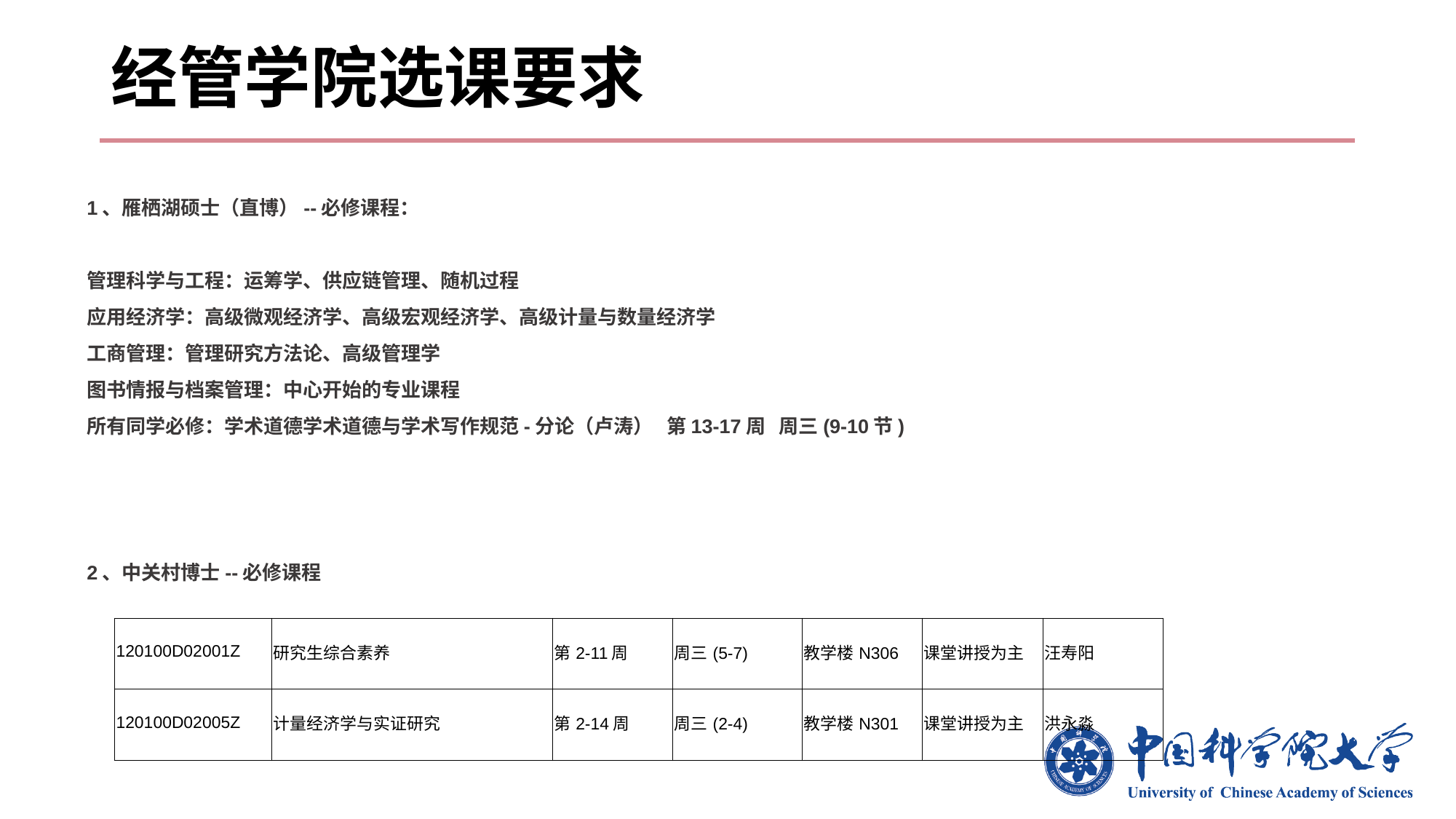

# 经管学院选课要求
1、雁栖湖硕士（直博）--必修课程：

管理科学与工程：运筹学、供应链管理、随机过程
应用经济学：高级微观经济学、高级宏观经济学、高级计量与数量经济学
工商管理：管理研究方法论、高级管理学
图书情报与档案管理：中心开始的专业课程
所有同学必修：学术道德学术道德与学术写作规范-分论（卢涛）   第13-17周   周三(9-10节)

2、中关村博士--必修课程

| 120100D02001Z | 研究生综合素养 | 第2-11周 | 周三(5-7) | 教学楼N306 | 课堂讲授为主 | 汪寿阳 |
| --- | --- | --- | --- | --- | --- | --- |
| 120100D02005Z | 计量经济学与实证研究 | 第2-14周 | 周三(2-4) | 教学楼N301 | 课堂讲授为主 | 洪永淼 |